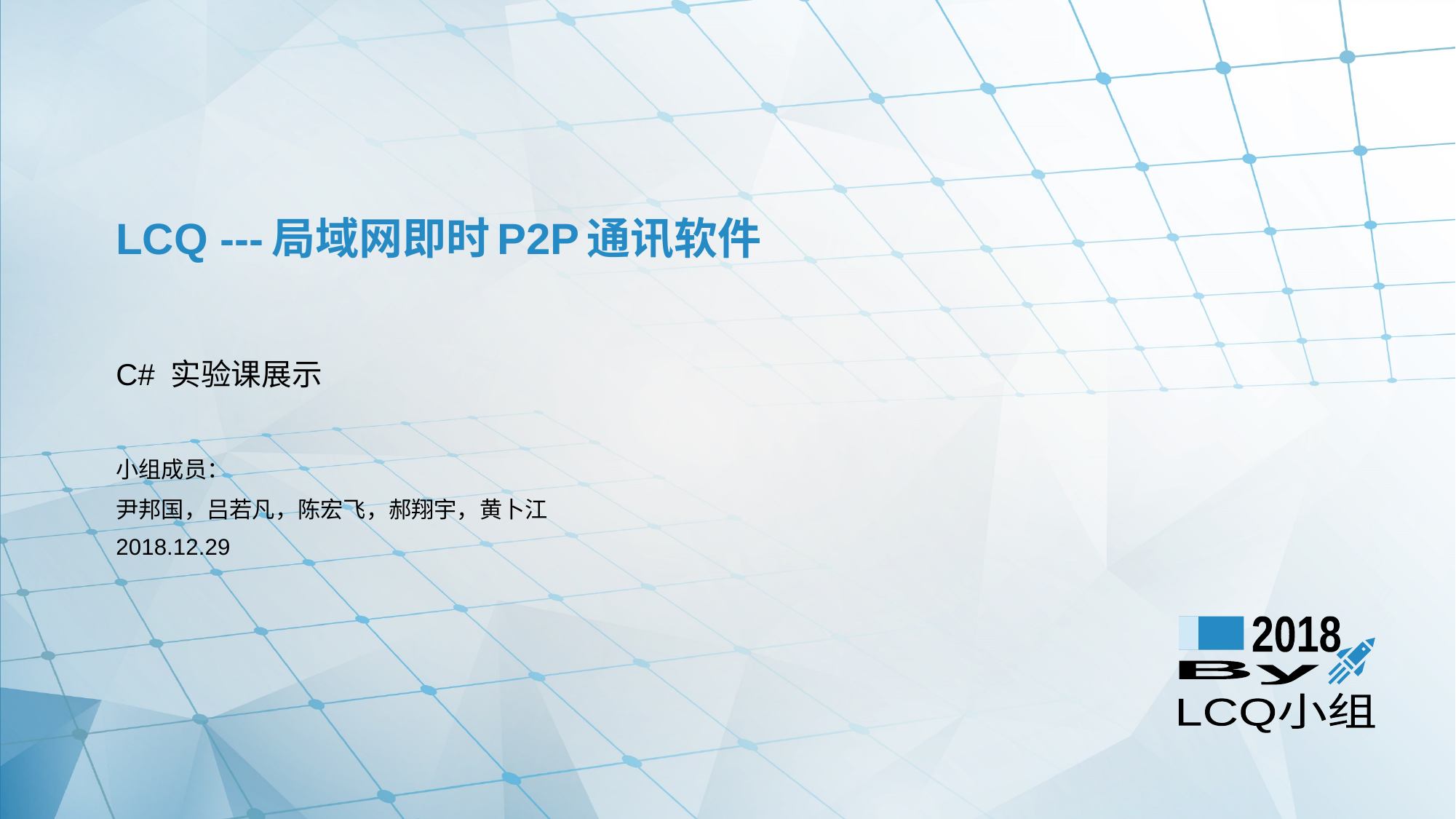

# LCQ ---局域网即时P2P通讯软件
C# 实验课展示
小组成员：
尹邦国，吕若凡，陈宏飞，郝翔宇，黄卜江
2018.12.29

2018
By
LCQ小组